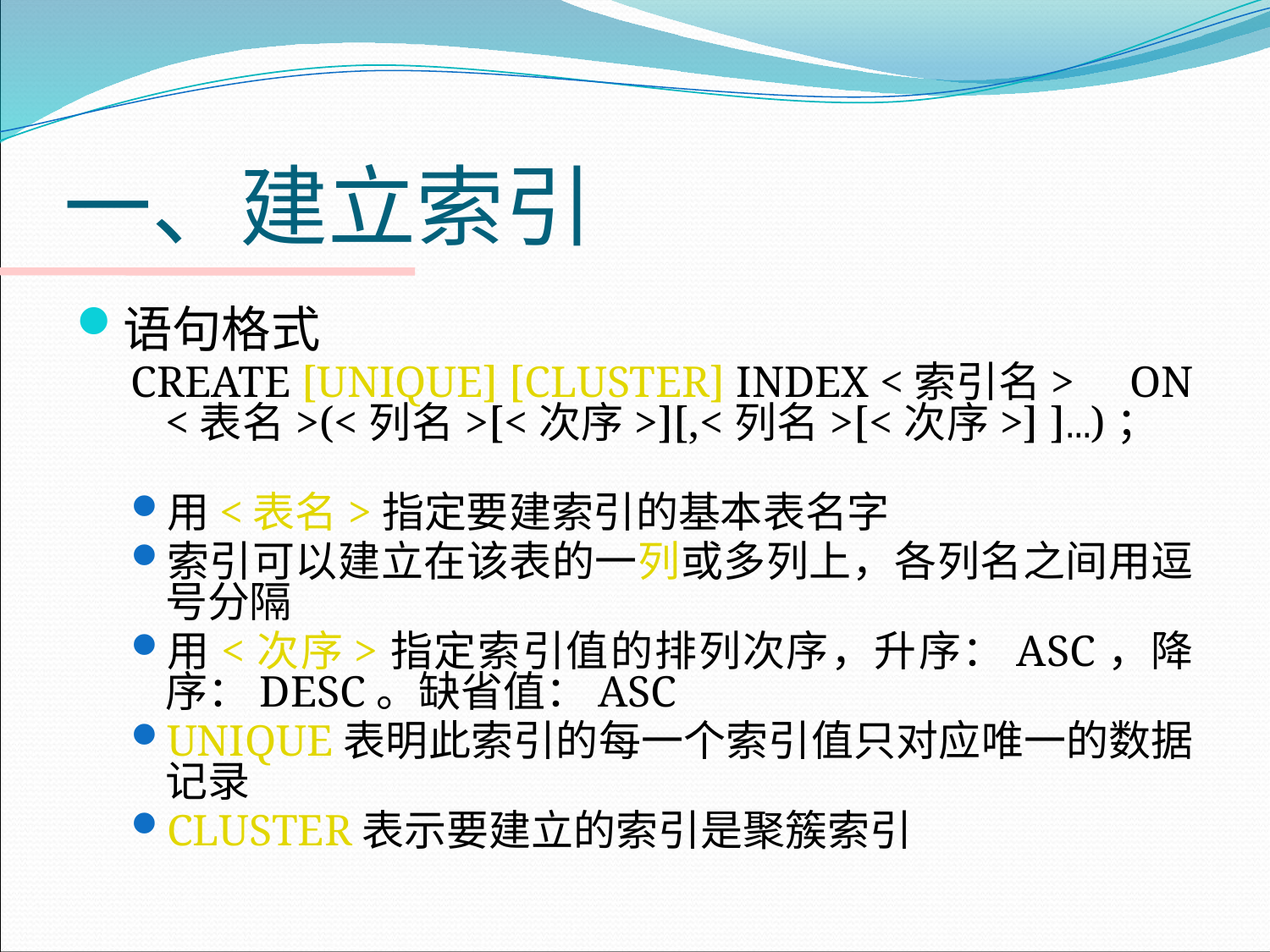

# 一、建立索引
语句格式
CREATE [UNIQUE] [CLUSTER] INDEX <索引名>     ON <表名>(<列名>[<次序>][,<列名>[<次序>] ]…)；
用<表名>指定要建索引的基本表名字
索引可以建立在该表的一列或多列上，各列名之间用逗号分隔
用<次序>指定索引值的排列次序，升序：ASC，降序：DESC。缺省值：ASC
UNIQUE表明此索引的每一个索引值只对应唯一的数据记录
CLUSTER表示要建立的索引是聚簇索引

256